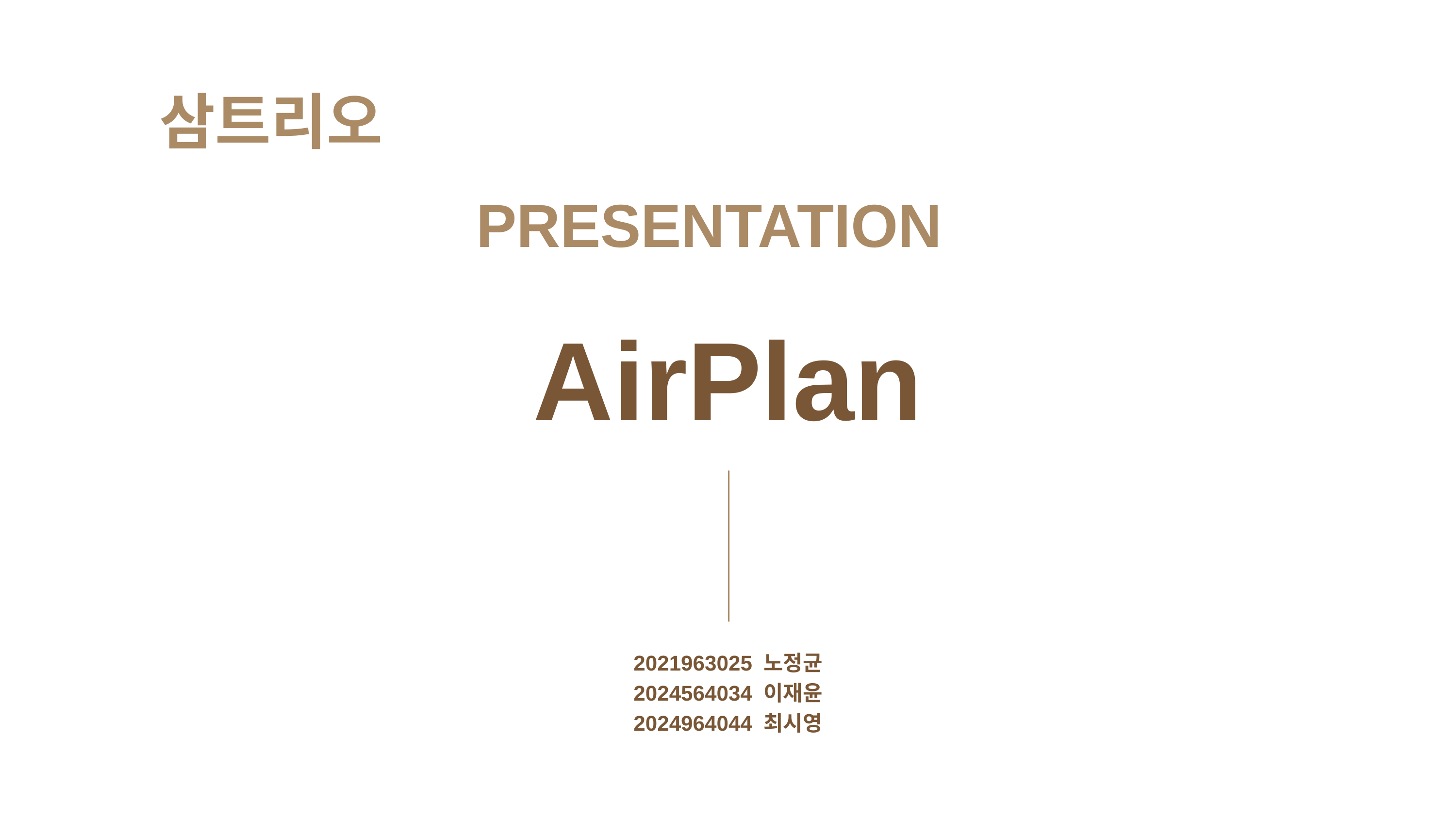

삼트리오

PRESENTATION
AirPlan

2021963025 노정균
2024564034 이재윤
2024964044 최시영